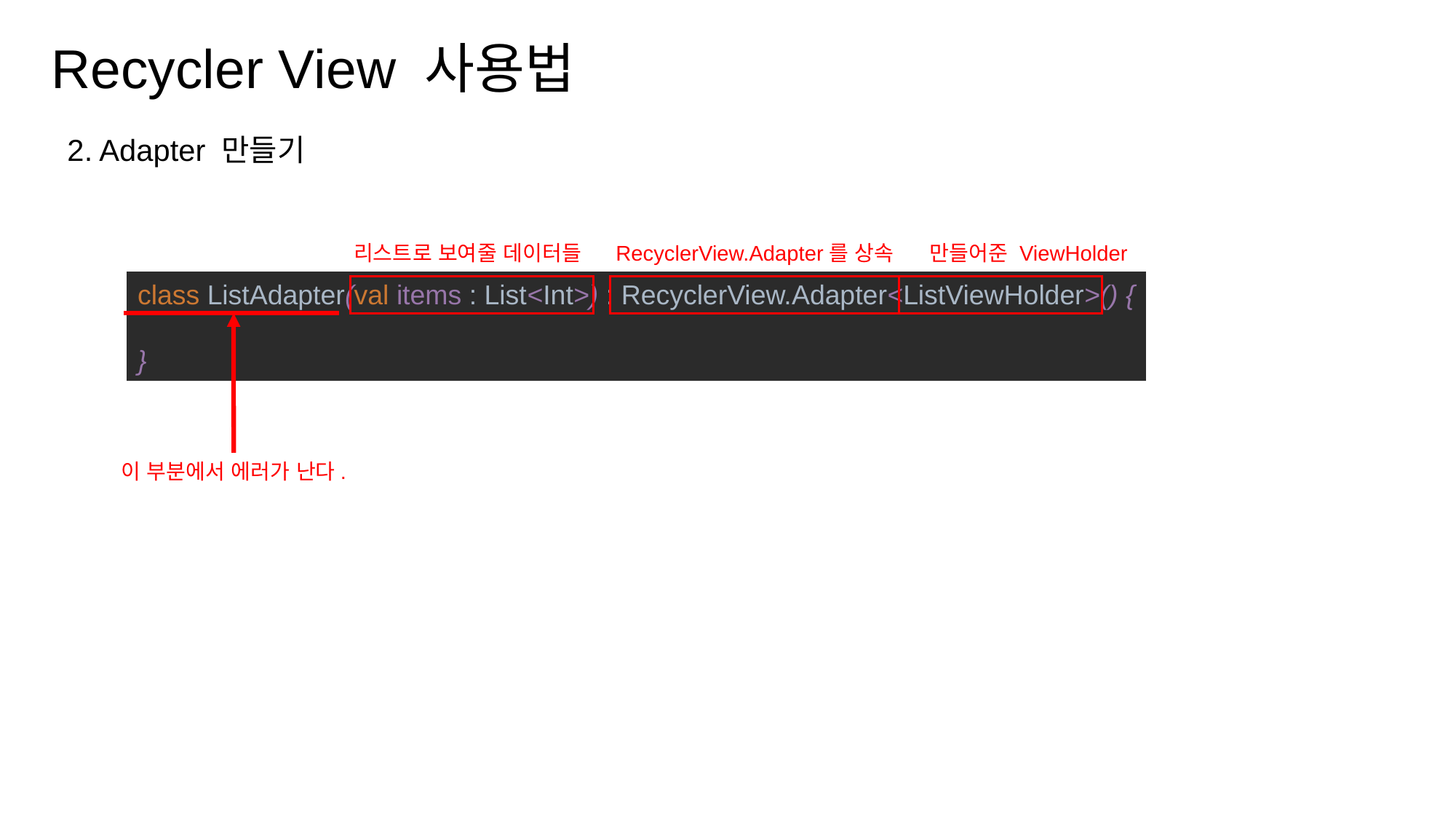

Recycler View 사용법
나눔스퀘어OTF ExtraBold
2. Adapter 만들기
나눔스퀘어OTF Bold
나눔스퀘어OTF
리스트로 보여줄 데이터들

RecyclerView.Adapter를 상속

만들어준 ViewHolder

class ListAdapter(val items : List<Int>) : RecyclerView.Adapter<ListViewHolder>() {
}
나눔스퀘어_ac ExtraBold
나눔스퀘어_ac Bold
나눔스퀘어_ac
이 부분에서 에러가 난다.
나눔스퀘어 ExtraBold
나눔스퀘어 Bold
나눔스퀘어
실행 화면
XML
나눔스퀘어 Light
Kotlin